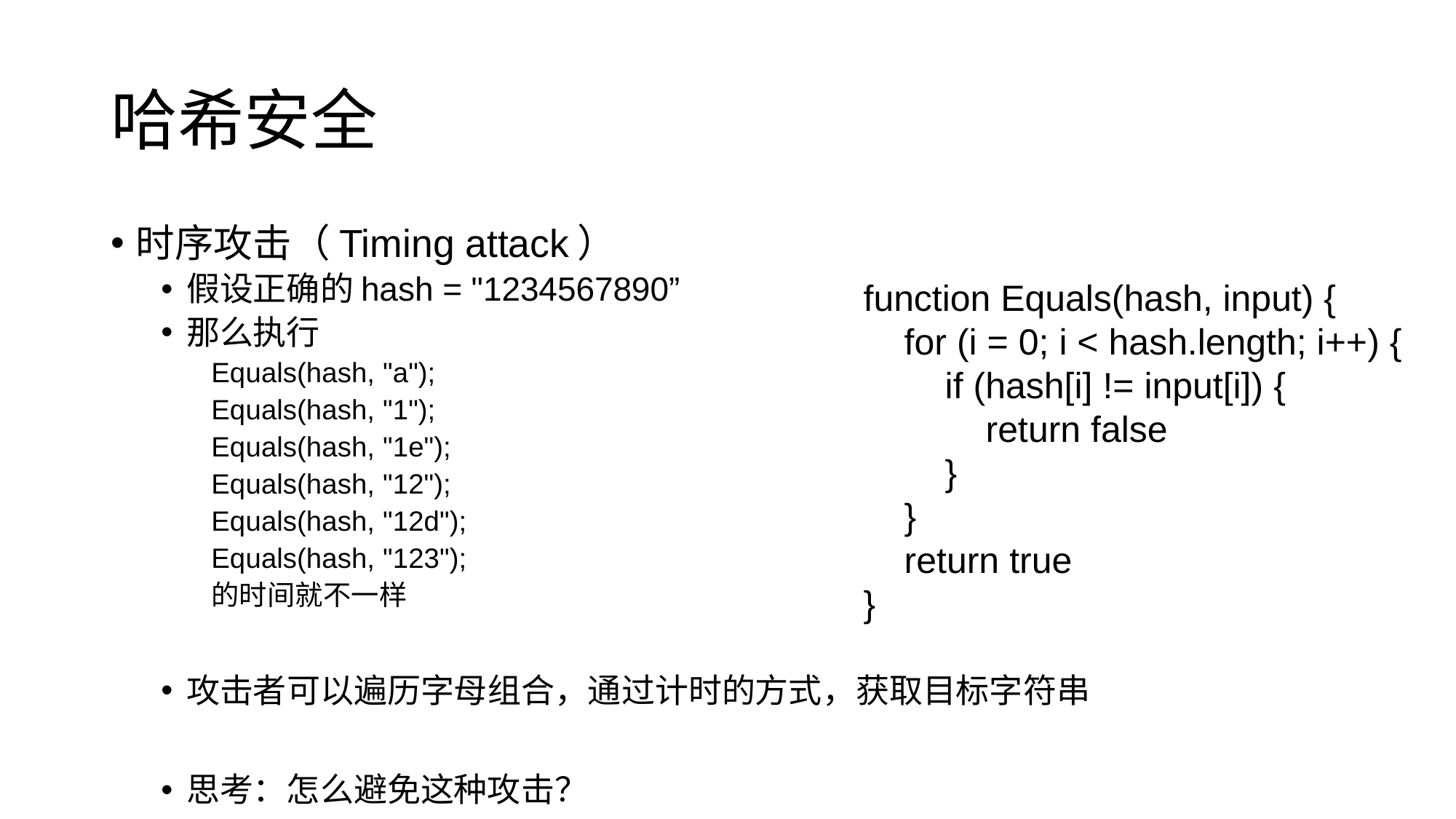

# 哈希安全
时序攻击（Timing attack）
假设正确的hash = "1234567890”
那么执行
Equals(hash, "a");
Equals(hash, "1");
Equals(hash, "1e");
Equals(hash, "12");
Equals(hash, "12d");
Equals(hash, "123");
的时间就不一样

攻击者可以遍历字母组合，通过计时的方式，获取目标字符串

思考：怎么避免这种攻击？
function Equals(hash, input) {
    for (i = 0; i < hash.length; i++) {
        if (hash[i] != input[i]) {
            return false
        }
    }
    return true
}